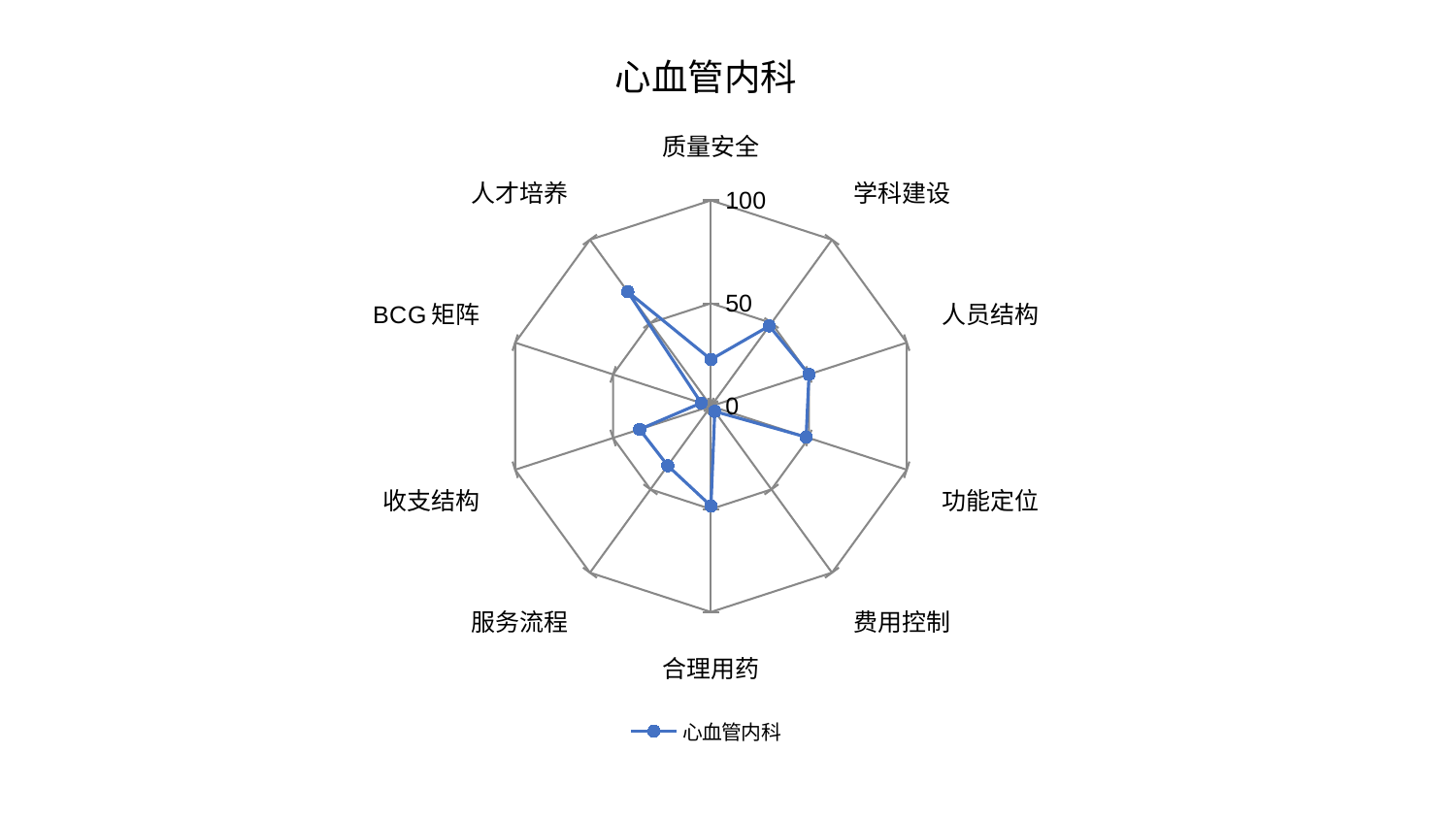

### Chart: 心血管内科

| Category | 心血管内科 |
|---|---|
| 质量安全 | 22.731458988566583 |
| 学科建设 | 48.195502923032 |
| 人员结构 | 50.05832446277674 |
| 功能定位 | 48.606834902872876 |
| 费用控制 | 3.14856066527297 |
| 合理用药 | 48.47812916247962 |
| 服务流程 | 35.7422406967436 |
| 收支结构 | 36.45242888444819 |
| BCG矩阵 | 5.0317917820173195 |
| 人才培养 | 68.7497791108148 |
147